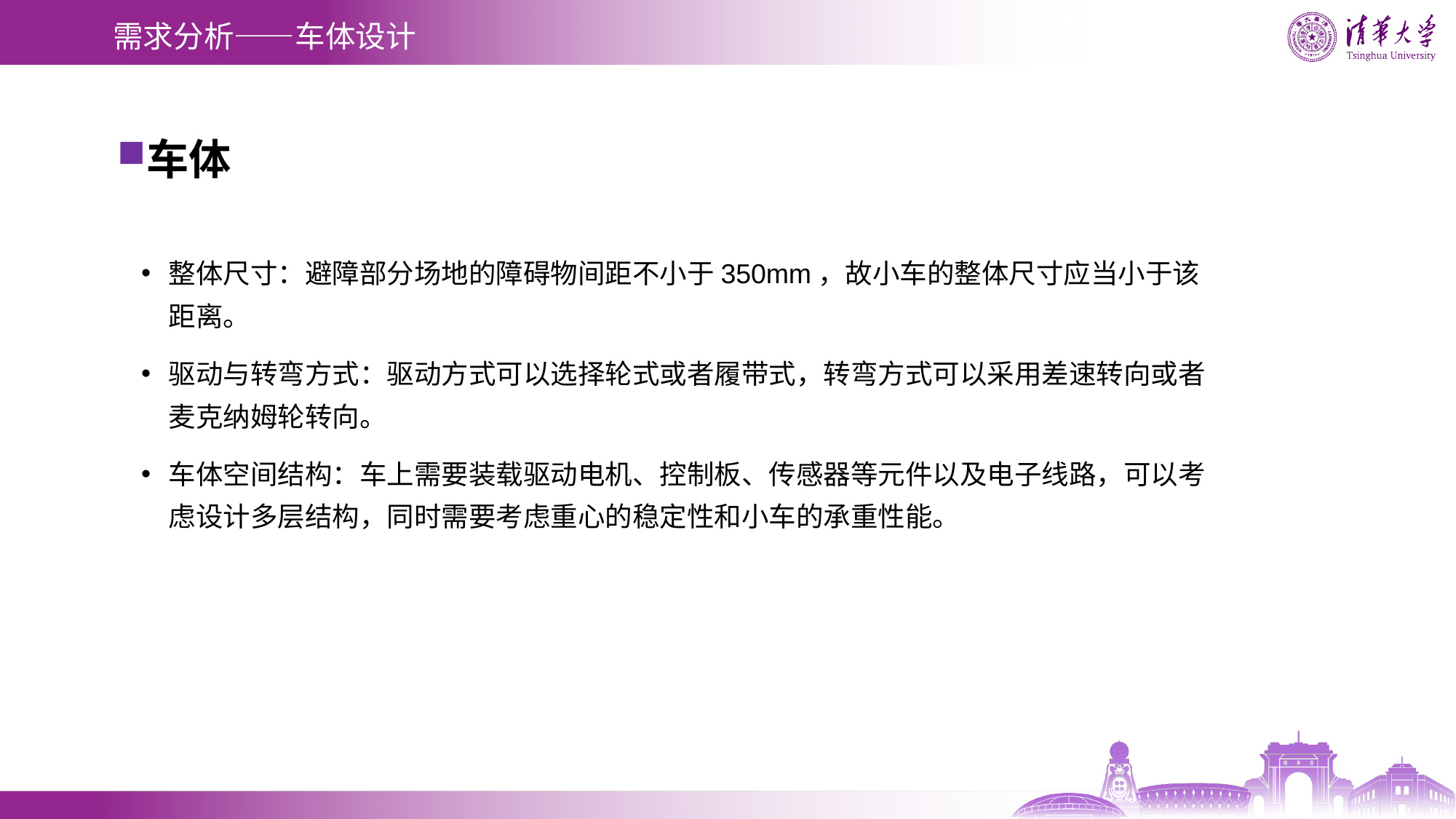

# 需求分析——车体设计
车体
整体尺寸：避障部分场地的障碍物间距不小于350mm，故小车的整体尺寸应当小于该距离。
驱动与转弯方式：驱动方式可以选择轮式或者履带式，转弯方式可以采用差速转向或者麦克纳姆轮转向。
车体空间结构：车上需要装载驱动电机、控制板、传感器等元件以及电子线路，可以考虑设计多层结构，同时需要考虑重心的稳定性和小车的承重性能。